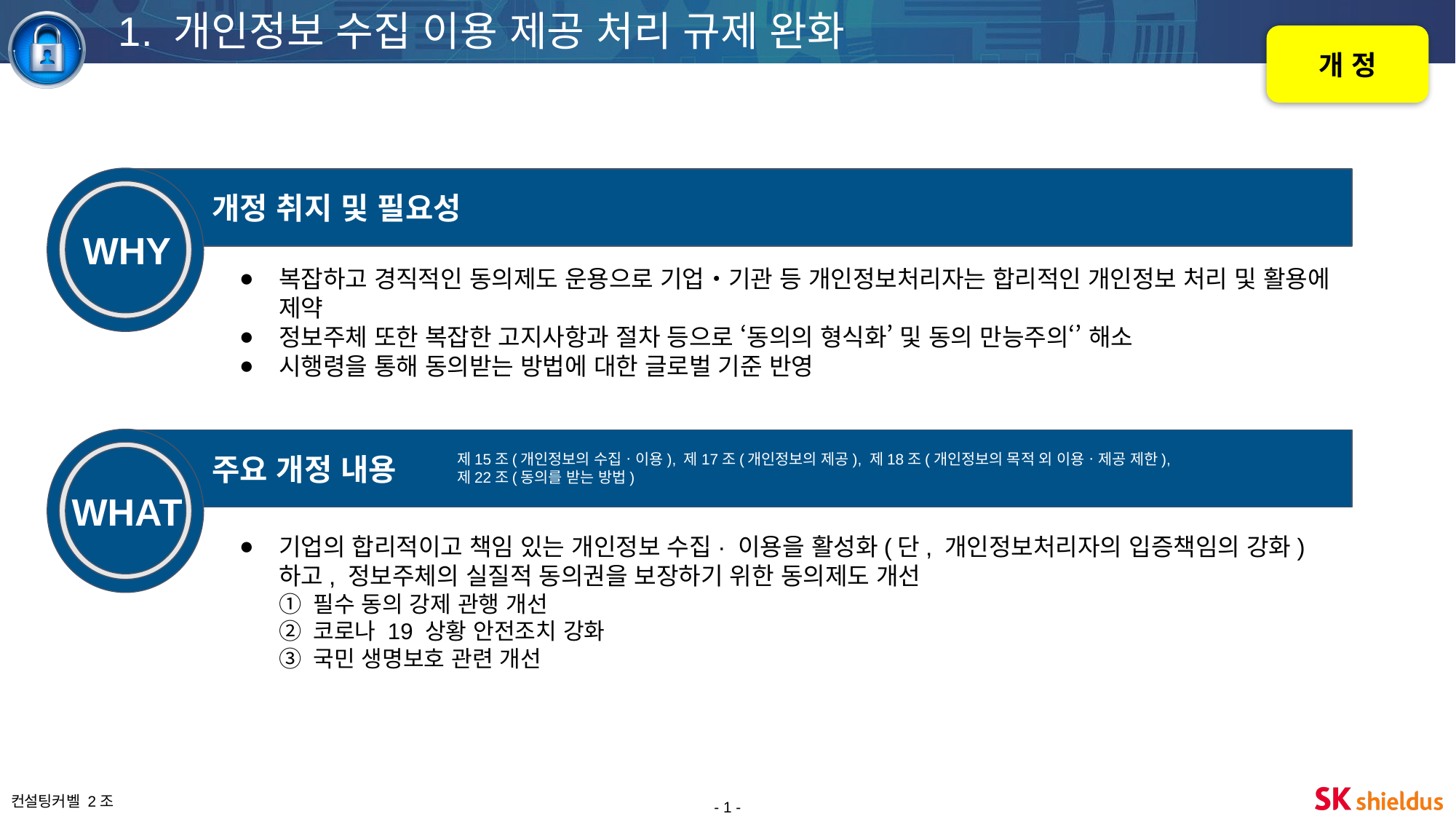

1. 개인정보 수집 이용 제공 처리 규제 완화
개 정
개정 취지 및 필요성

WHY

복잡하고 경직적인 동의제도 운용으로 기업‧기관 등 개인정보처리자는 합리적인 개인정보 처리 및 활용에 제약
정보주체 또한 복잡한 고지사항과 절차 등으로 ‘동의의 형식화’ 및 동의 만능주의‘’ 해소
시행령을 통해 동의받는 방법에 대한 글로벌 기준 반영
주요 개정 내용

제15조(개인정보의 수집ㆍ이용), 제17조(개인정보의 제공), 제18조(개인정보의 목적 외 이용ㆍ제공 제한), 제22조(동의를 받는 방법)

WHAT

기업의 합리적이고 책임 있는 개인정보 수집· 이용을 활성화(단, 개인정보처리자의 입증책임의 강화)하고, 정보주체의 실질적 동의권을 보장하기 위한 동의제도 개선
① 필수 동의 강제 관행 개선
② 코로나 19 상황 안전조치 강화
③ 국민 생명보호 관련 개선

- 1 -